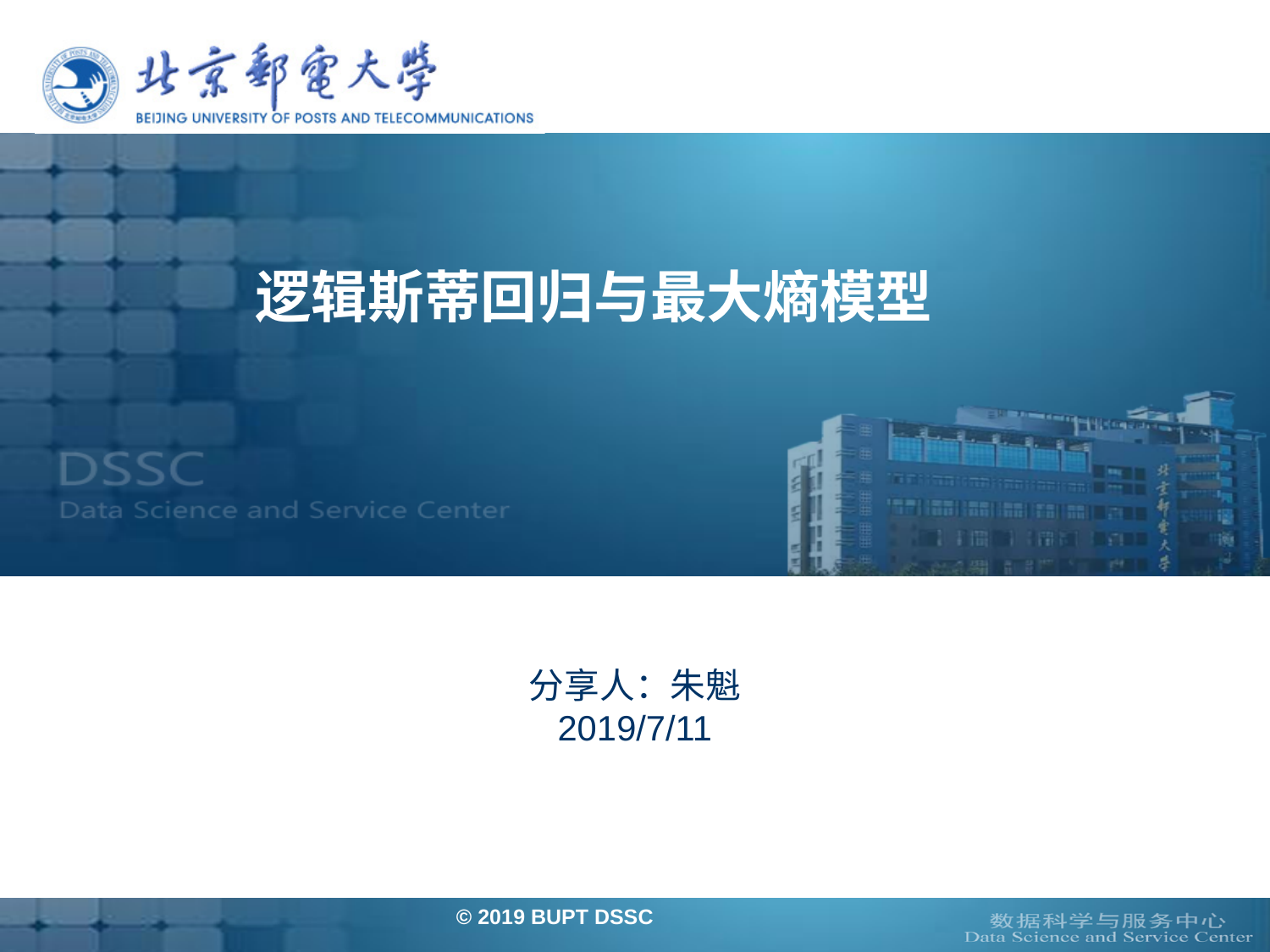

逻辑斯蒂回归与最大熵模型
# 分享人：朱魁 2019/7/11
© 2019 BUPT DSSC